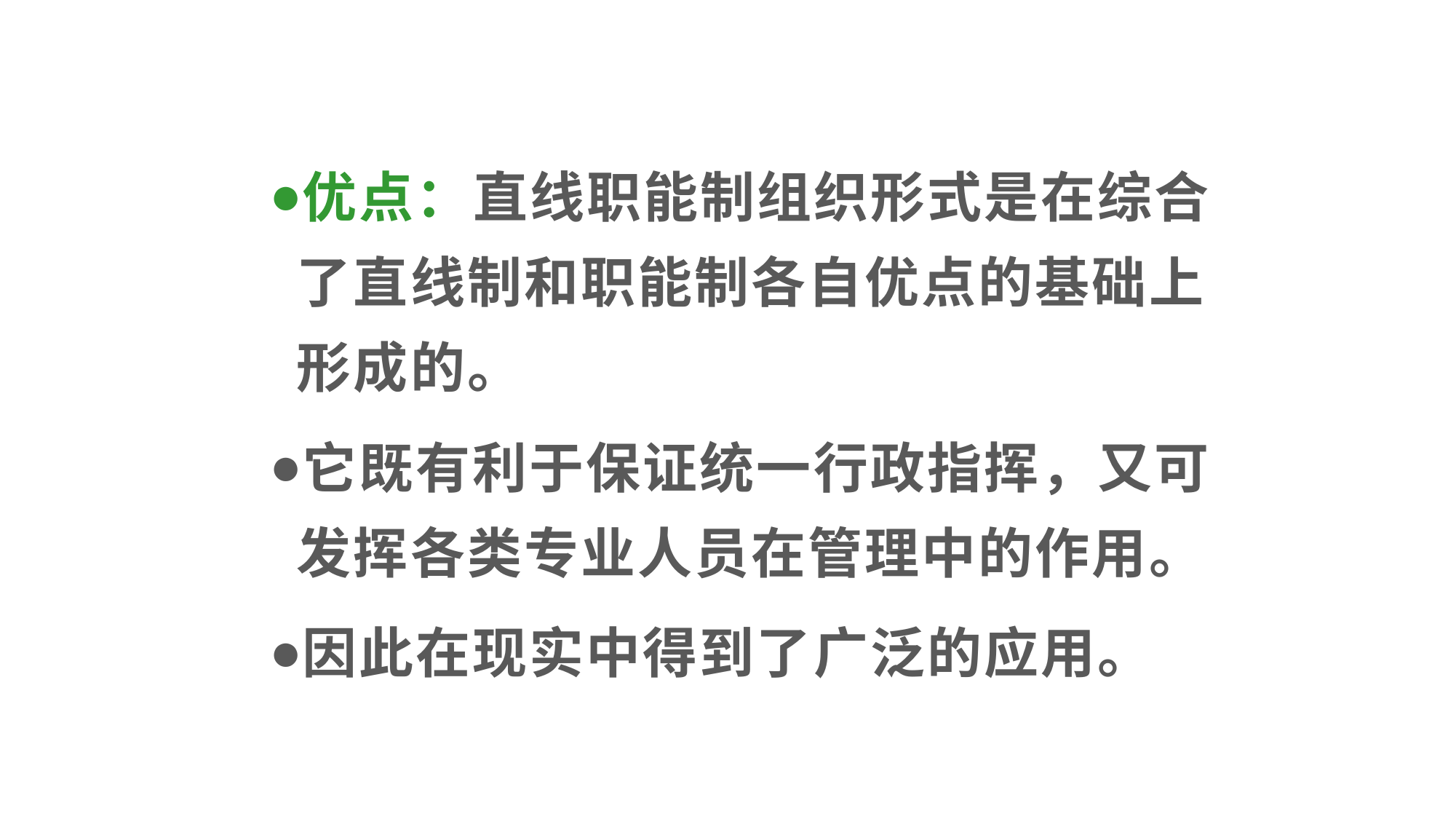

#
优点：直线职能制组织形式是在综合了直线制和职能制各自优点的基础上形成的。
它既有利于保证统一行政指挥，又可发挥各类专业人员在管理中的作用。
因此在现实中得到了广泛的应用。